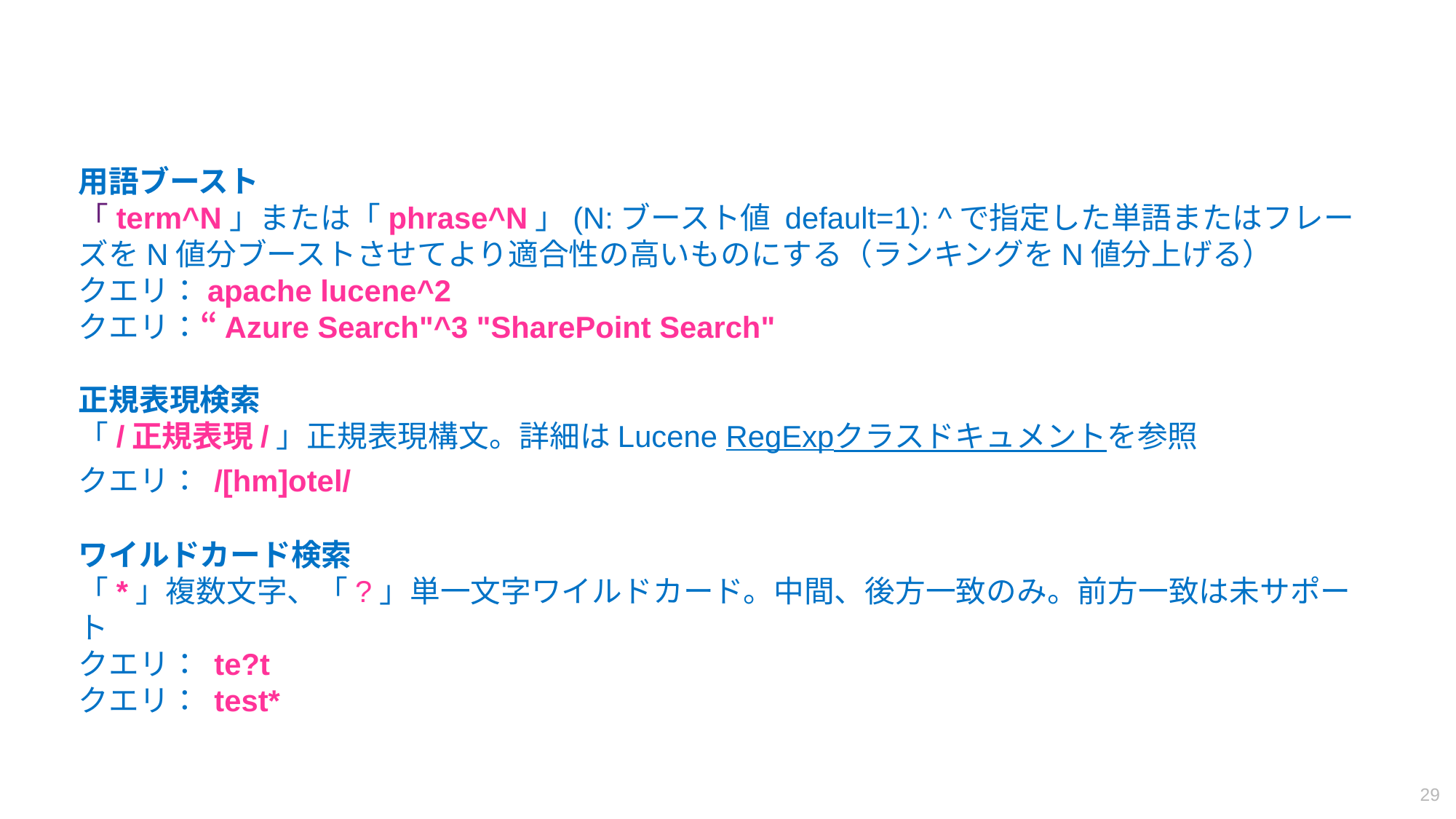

用語ブースト
「term^N」または「phrase^N」(N:ブースト値 default=1): ^で指定した単語またはフレーズをN値分ブーストさせてより適合性の高いものにする（ランキングをN値分上げる）
クエリ：apache lucene^2
クエリ：“Azure Search"^3 "SharePoint Search"

正規表現検索
「/正規表現/」正規表現構文。詳細はLucene RegExpクラスドキュメントを参照
クエリ： /[hm]otel/

ワイルドカード検索
「*」複数文字、「?」単一文字ワイルドカード。中間、後方一致のみ。前方一致は未サポート
クエリ： te?t
クエリ： test*
29